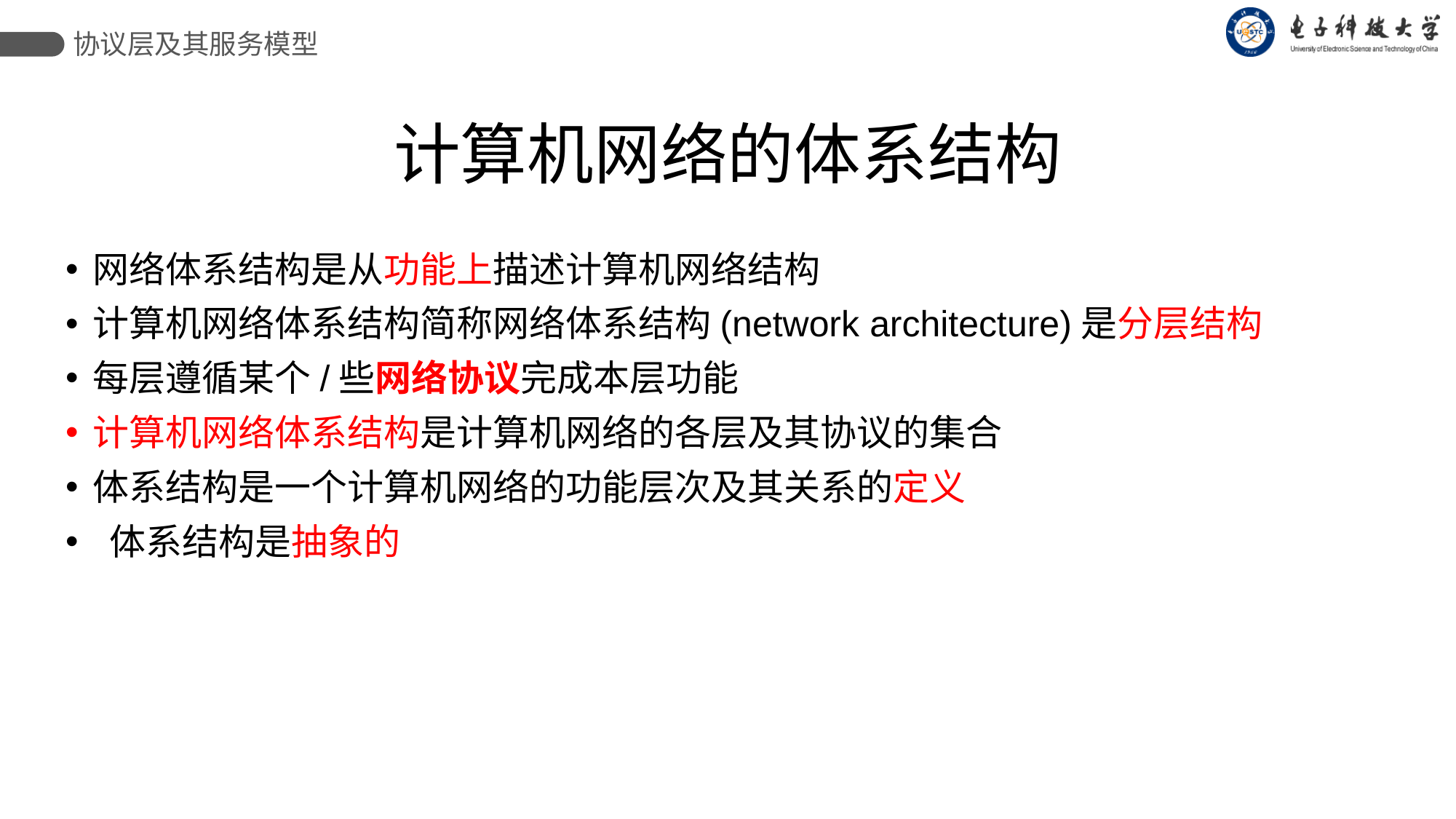

协议层及其服务模型

计算机网络的体系结构
网络体系结构是从功能上描述计算机网络结构
计算机网络体系结构简称网络体系结构(network architecture)是分层结构
每层遵循某个/些网络协议完成本层功能
计算机网络体系结构是计算机网络的各层及其协议的集合
体系结构是一个计算机网络的功能层次及其关系的定义
 体系结构是抽象的